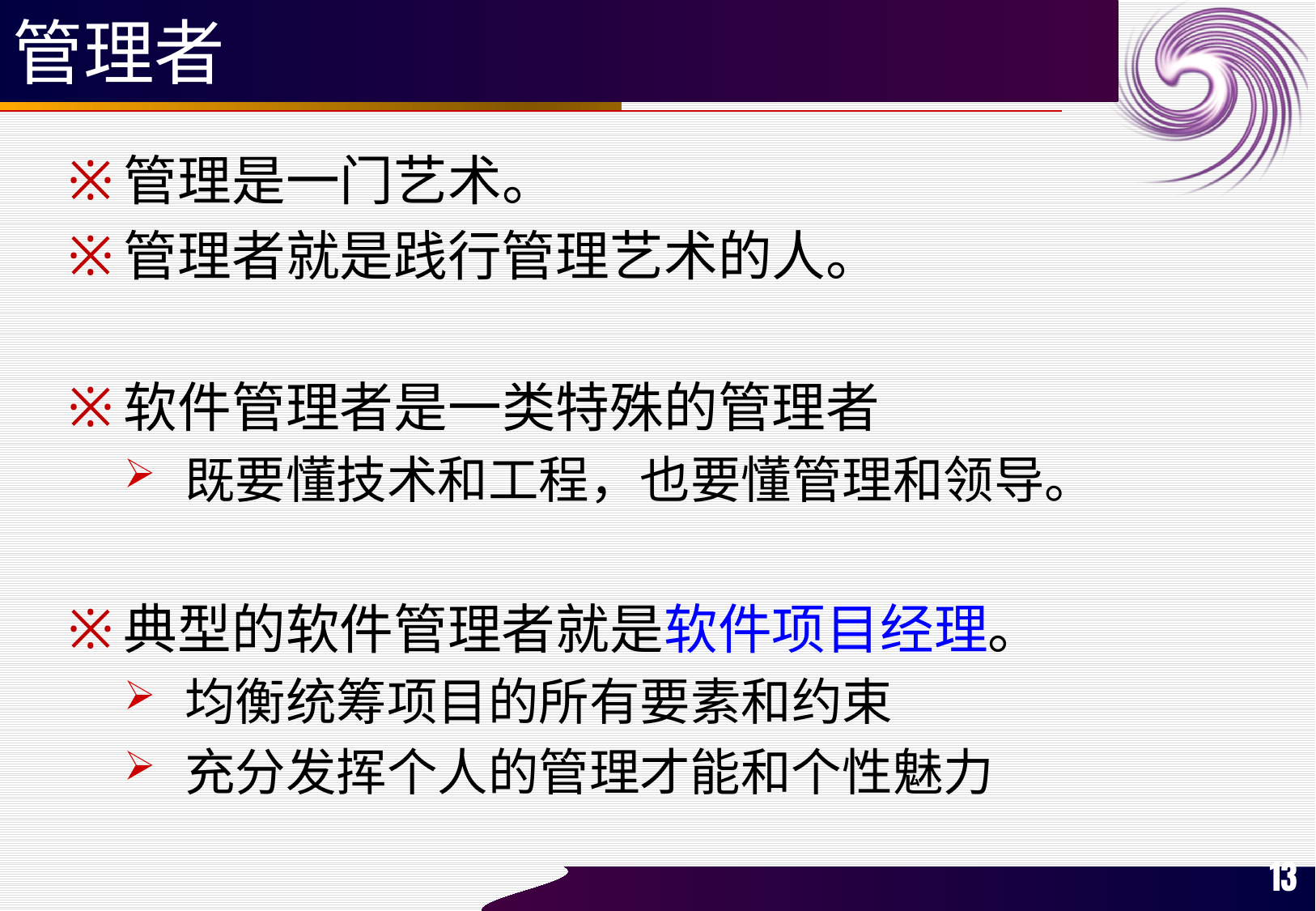

# 管理者
管理是一门艺术。
管理者就是践行管理艺术的人。

软件管理者是一类特殊的管理者
既要懂技术和工程，也要懂管理和领导。

典型的软件管理者就是软件项目经理。
均衡统筹项目的所有要素和约束
充分发挥个人的管理才能和个性魅力
13